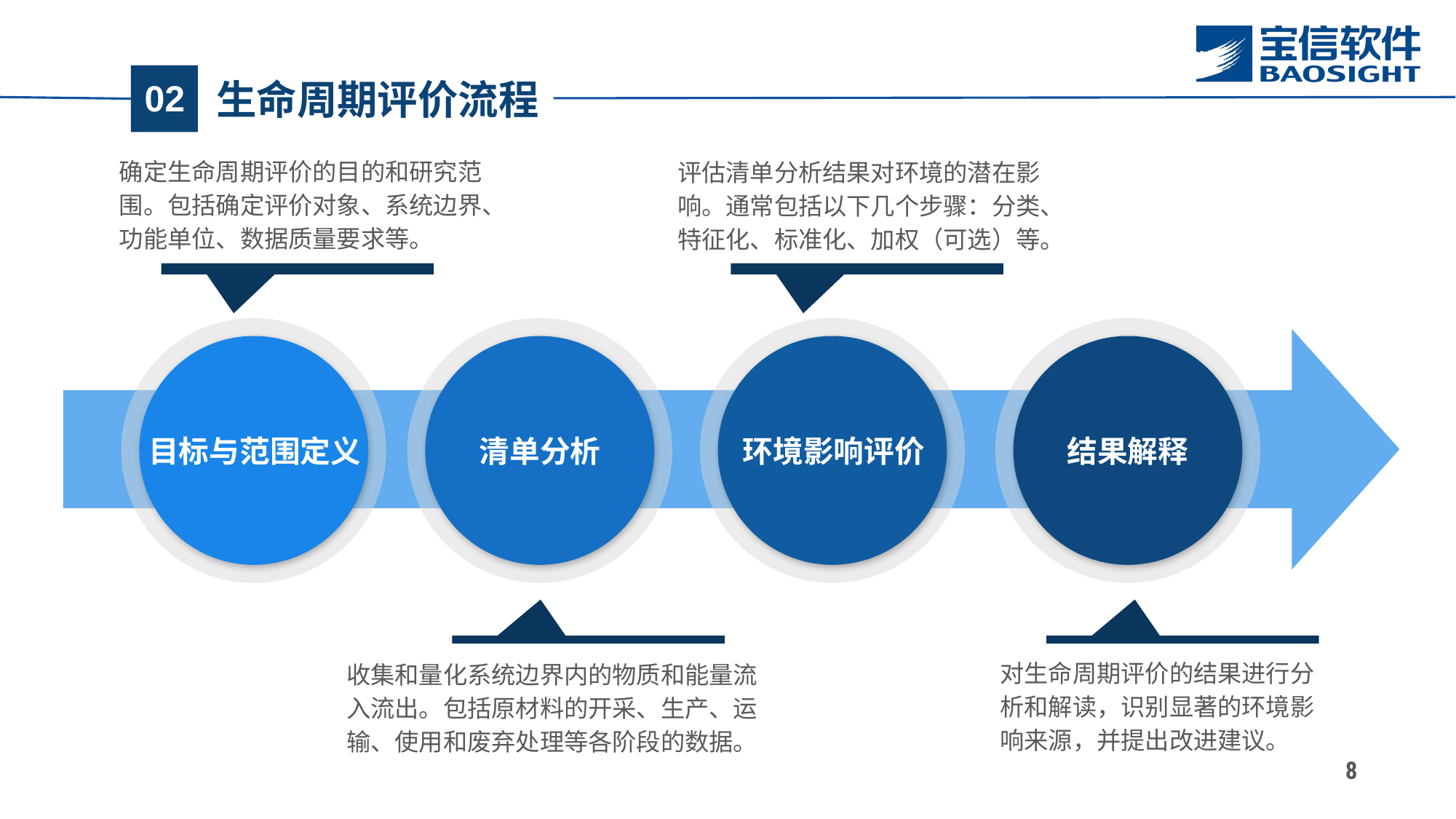

# 生命周期评价流程
02
确定生命周期评价的目的和研究范围。包括确定评价对象、系统边界、功能单位、数据质量要求等。
评估清单分析结果对环境的潜在影响。通常包括以下几个步骤：分类、特征化、标准化、加权（可选）等。

环境影响评价
结果解释
目标与范围定义
清单分析

对生命周期评价的结果进行分析和解读，识别显著的环境影响来源，并提出改进建议。
收集和量化系统边界内的物质和能量流入流出。包括原材料的开采、生产、运输、使用和废弃处理等各阶段的数据。